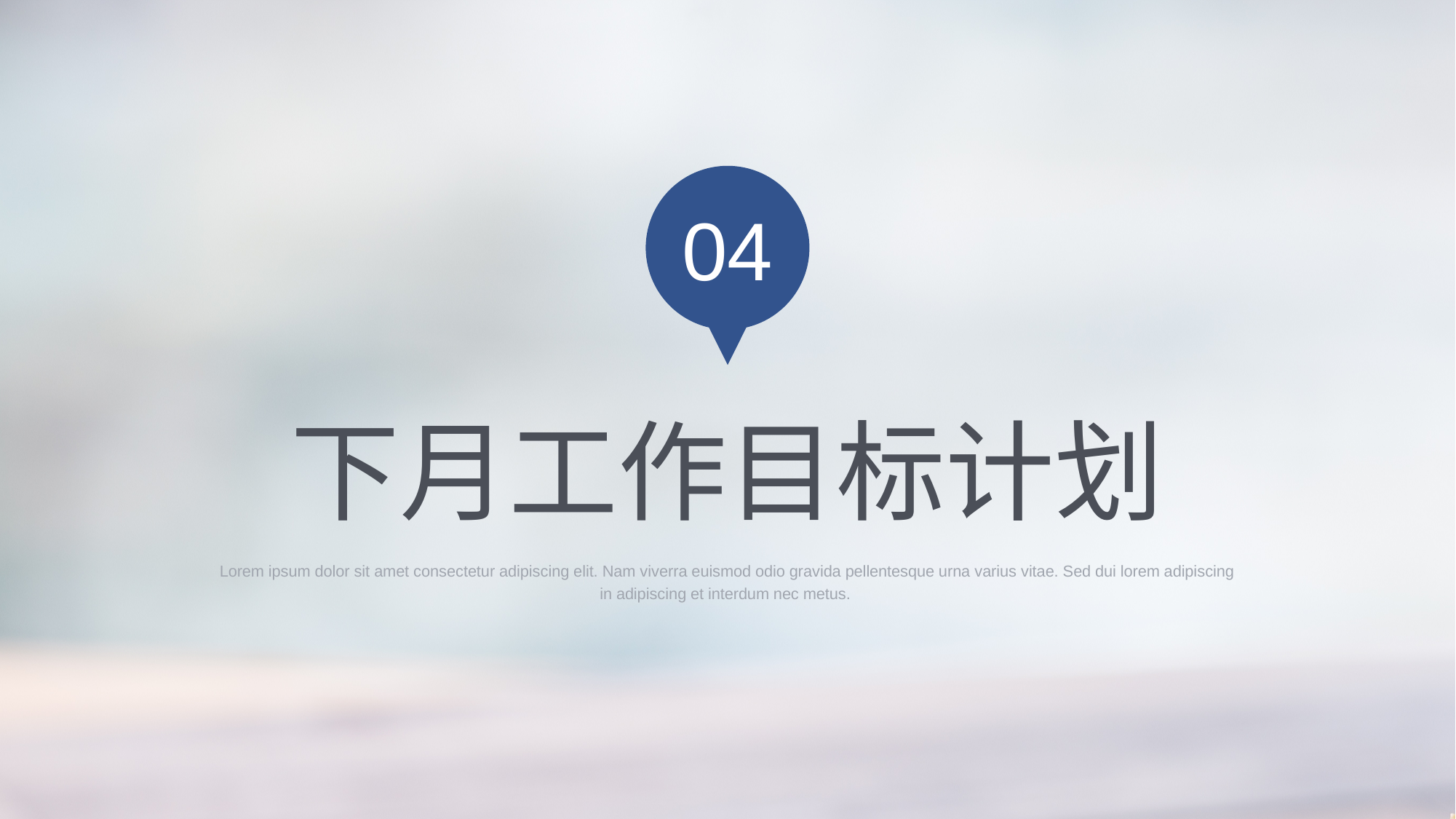

04

下月工作目标计划
Lorem ipsum dolor sit amet consectetur adipiscing elit. Nam viverra euismod odio gravida pellentesque urna varius vitae. Sed dui lorem adipiscing in adipiscing et interdum nec metus.